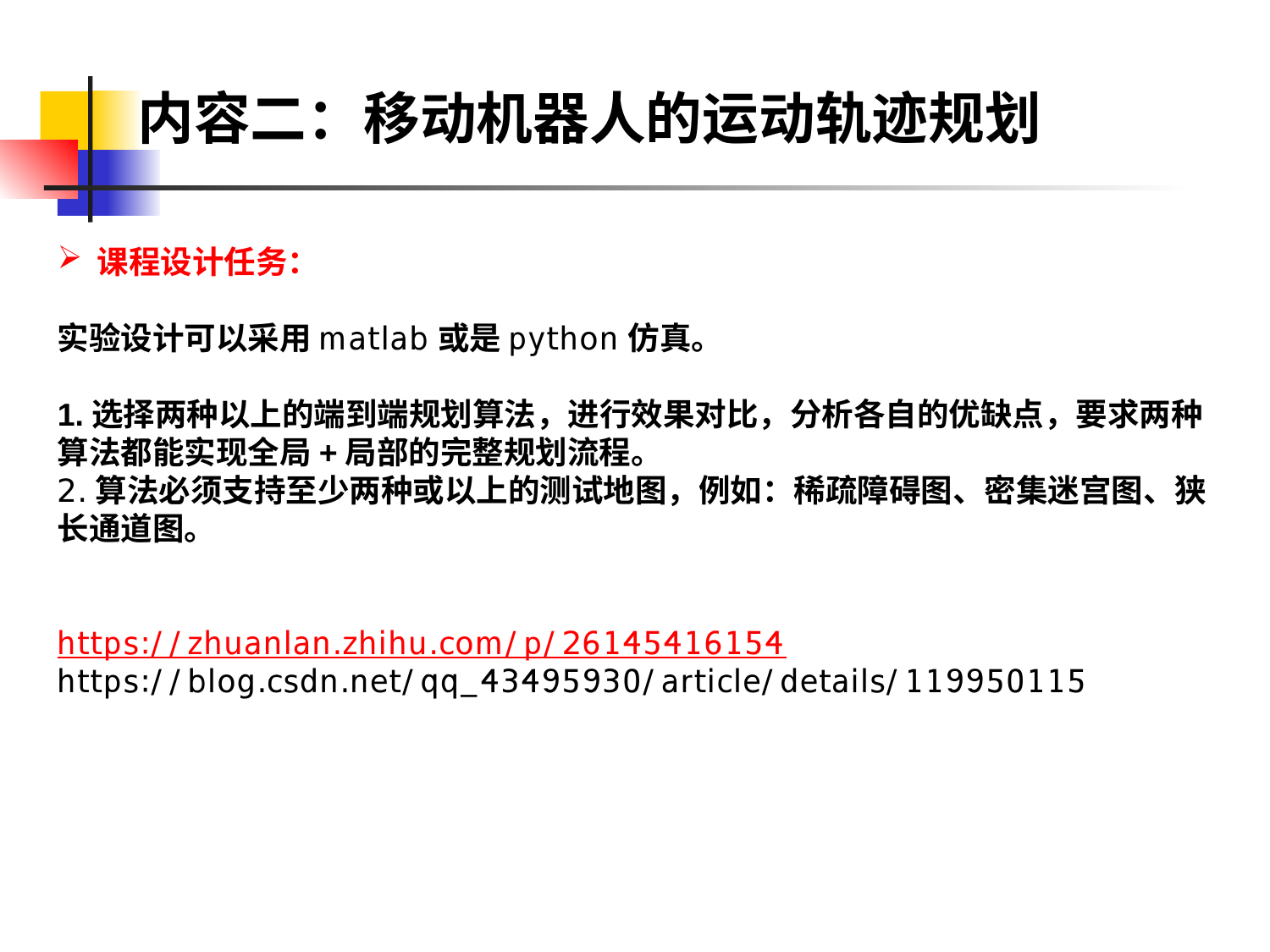

内容二：移动机器人的运动轨迹规划
课程设计任务：

实验设计可以采用matlab或是python仿真。

1.选择两种以上的端到端规划算法，进行效果对比，分析各自的优缺点，要求两种算法都能实现全局+局部的完整规划流程。
2.算法必须支持至少两种或以上的测试地图，例如：稀疏障碍图、密集迷宫图、狭长通道图。

https://zhuanlan.zhihu.com/p/26145416154
https://blog.csdn.net/qq_43495930/article/details/119950115
20